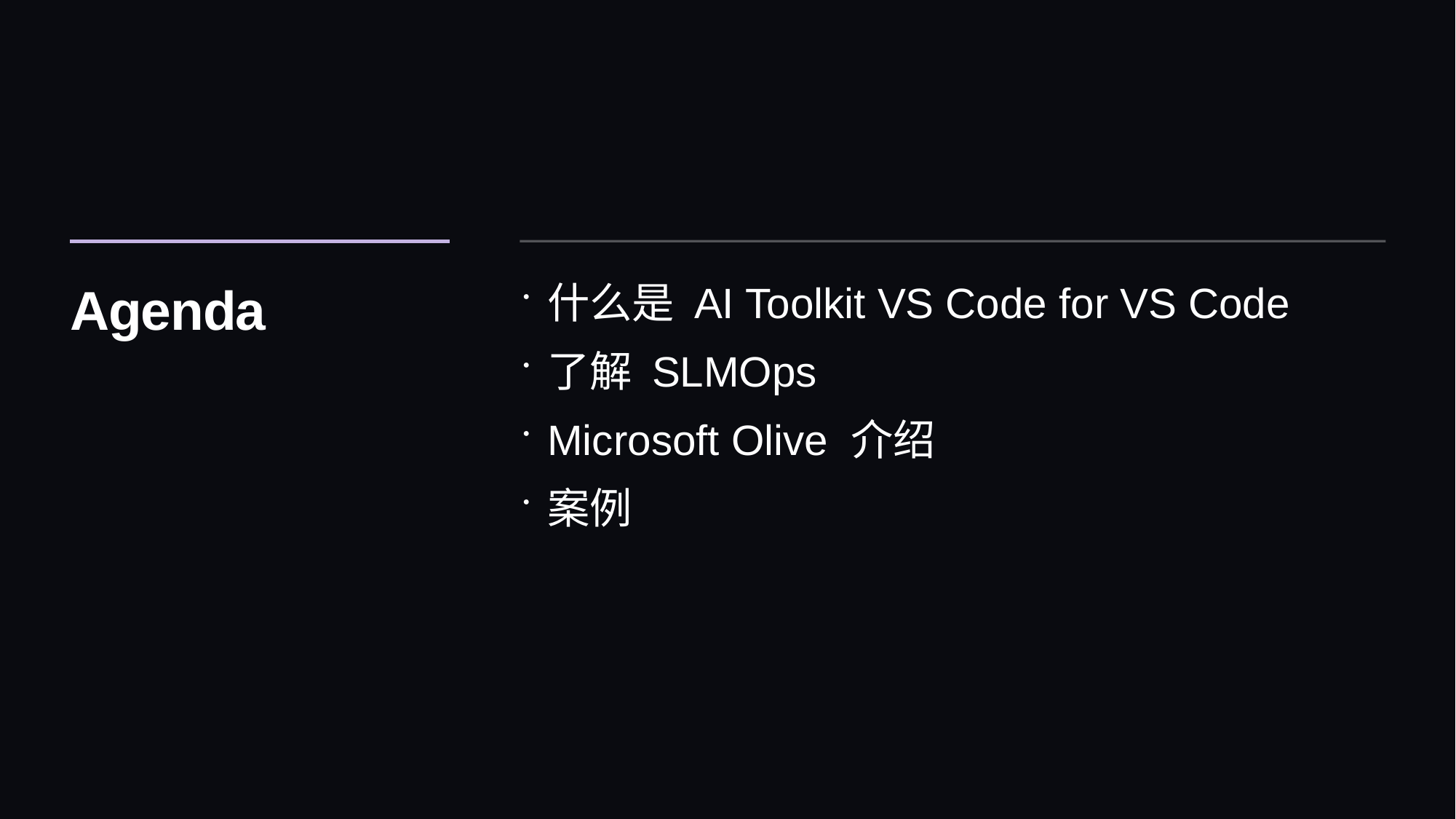

# Agenda
什么是 AI Toolkit VS Code for VS Code
了解 SLMOps
Microsoft Olive 介绍
案例